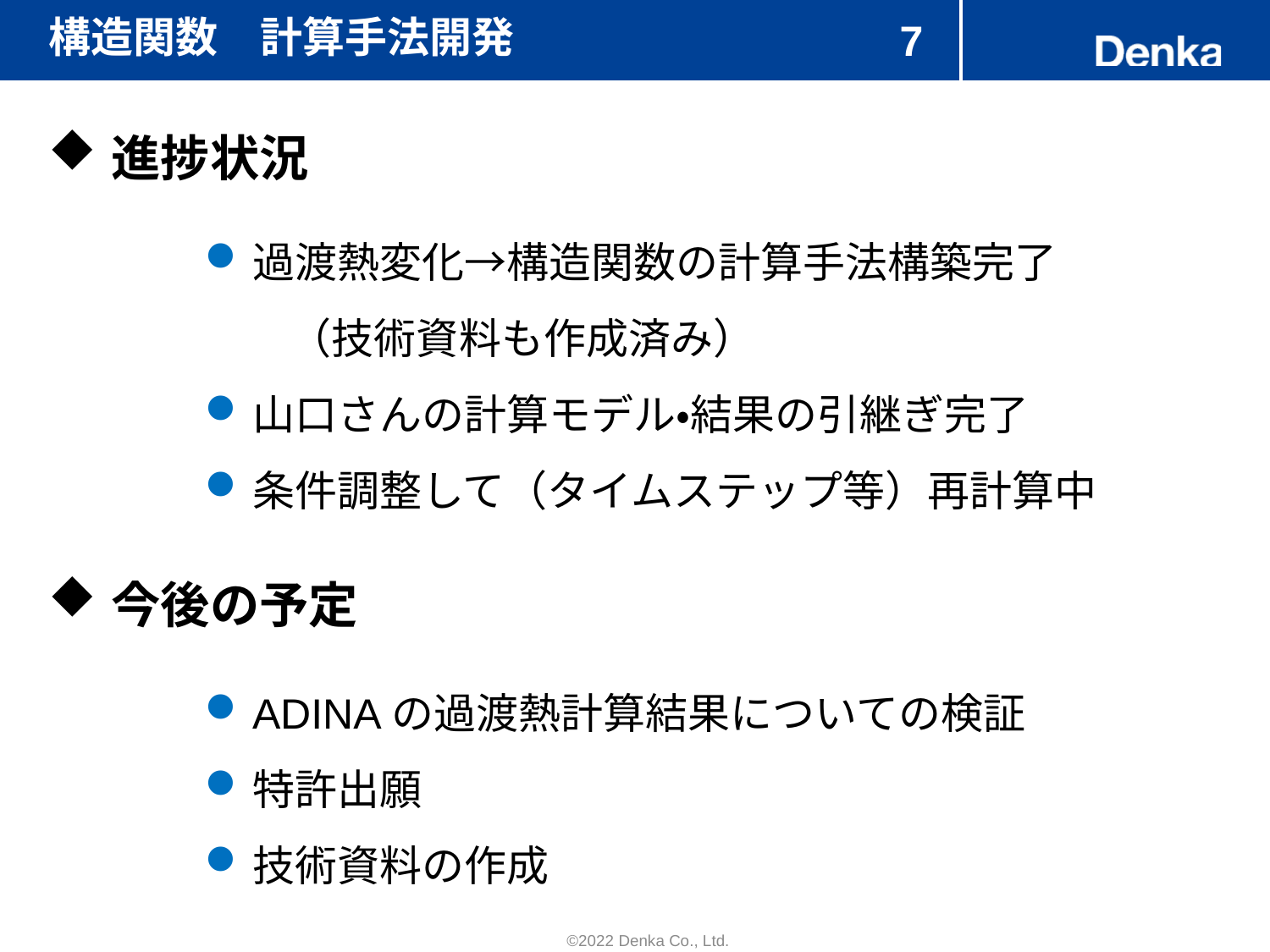

# 構造関数　計算手法開発
7
進捗状況
過渡熱変化→構造関数の計算手法構築完了
　　（技術資料も作成済み）
山口さんの計算モデル・結果の引継ぎ完了
条件調整して（タイムステップ等）再計算中
今後の予定
ADINAの過渡熱計算結果についての検証
特許出願
技術資料の作成